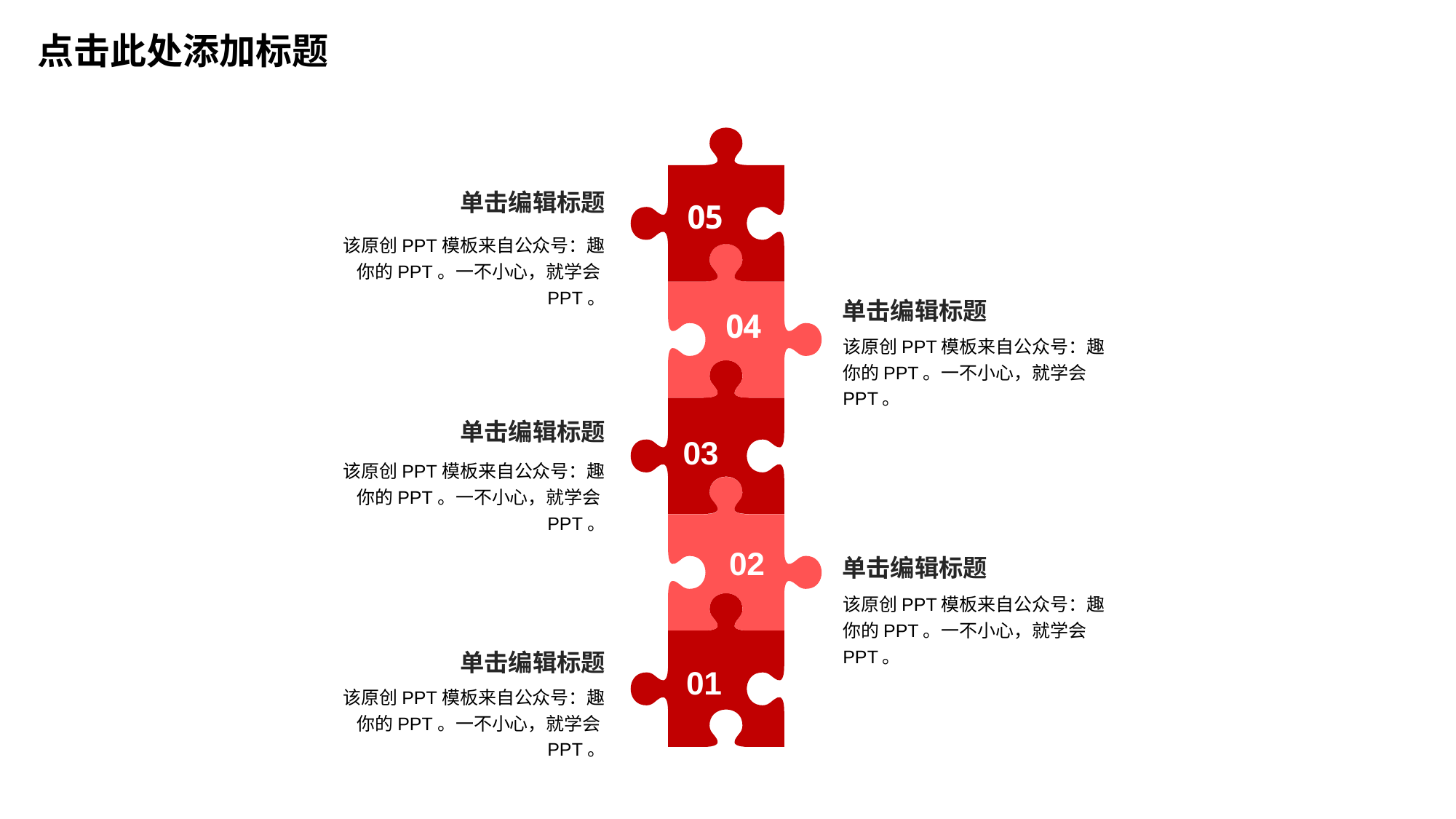

点击此处添加标题

单击编辑标题
05
该原创PPT模板来自公众号：趣你的PPT。一不小心，就学会PPT。

单击编辑标题
04
该原创PPT模板来自公众号：趣你的PPT。一不小心，就学会PPT。

单击编辑标题
03
该原创PPT模板来自公众号：趣你的PPT。一不小心，就学会PPT。

02
单击编辑标题
该原创PPT模板来自公众号：趣你的PPT。一不小心，就学会PPT。

单击编辑标题
01
该原创PPT模板来自公众号：趣你的PPT。一不小心，就学会PPT。